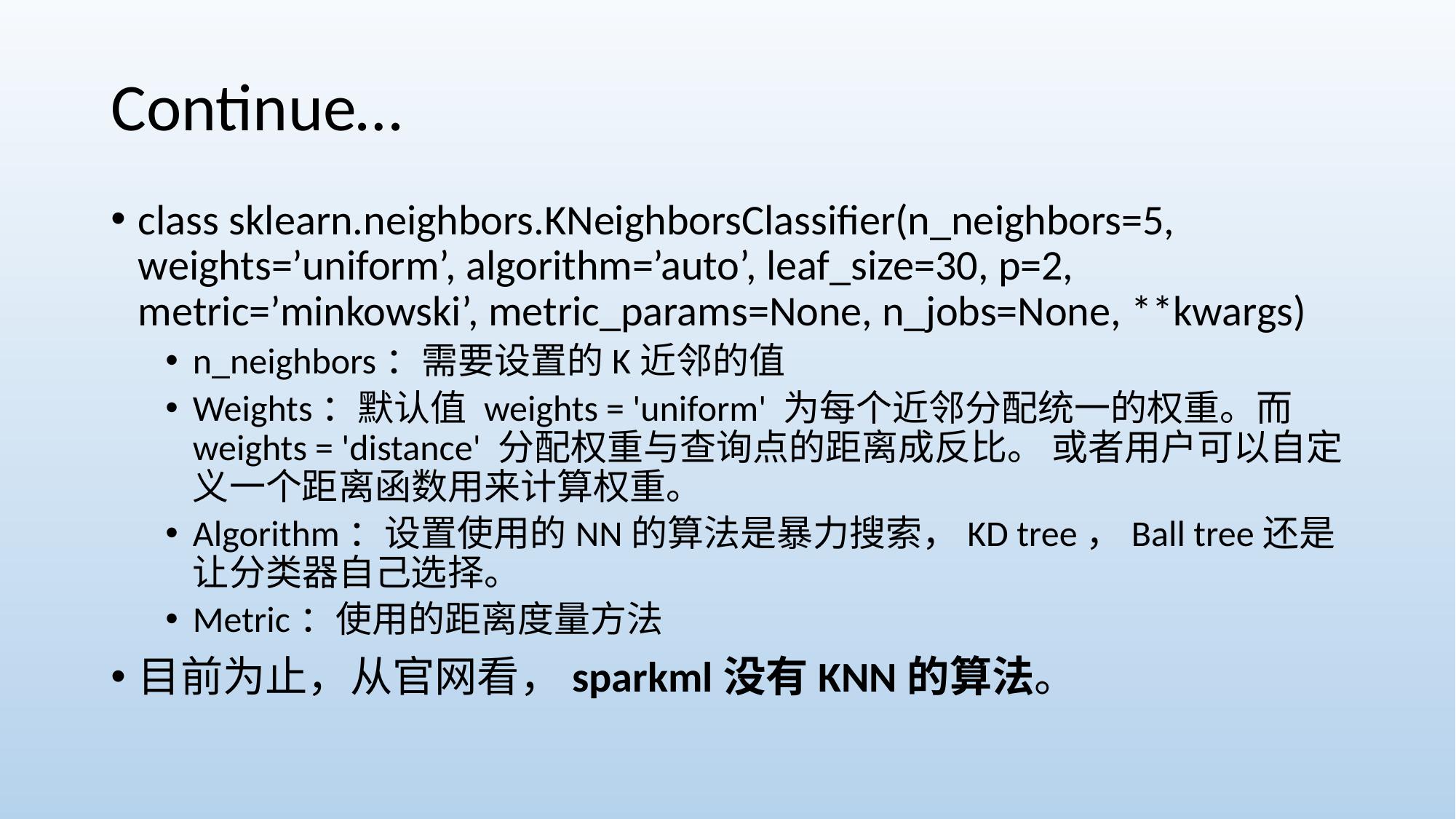

# Continue…
class sklearn.neighbors.KNeighborsClassifier(n_neighbors=5, weights=’uniform’, algorithm=’auto’, leaf_size=30, p=2, metric=’minkowski’, metric_params=None, n_jobs=None, **kwargs)
n_neighbors：需要设置的K近邻的值
Weights：默认值 weights = 'uniform' 为每个近邻分配统一的权重。而 weights = 'distance' 分配权重与查询点的距离成反比。 或者用户可以自定义一个距离函数用来计算权重。
Algorithm：设置使用的NN的算法是暴力搜索，KD tree，Ball tree还是让分类器自己选择。
Metric：使用的距离度量方法
目前为止，从官网看，sparkml没有KNN的算法。